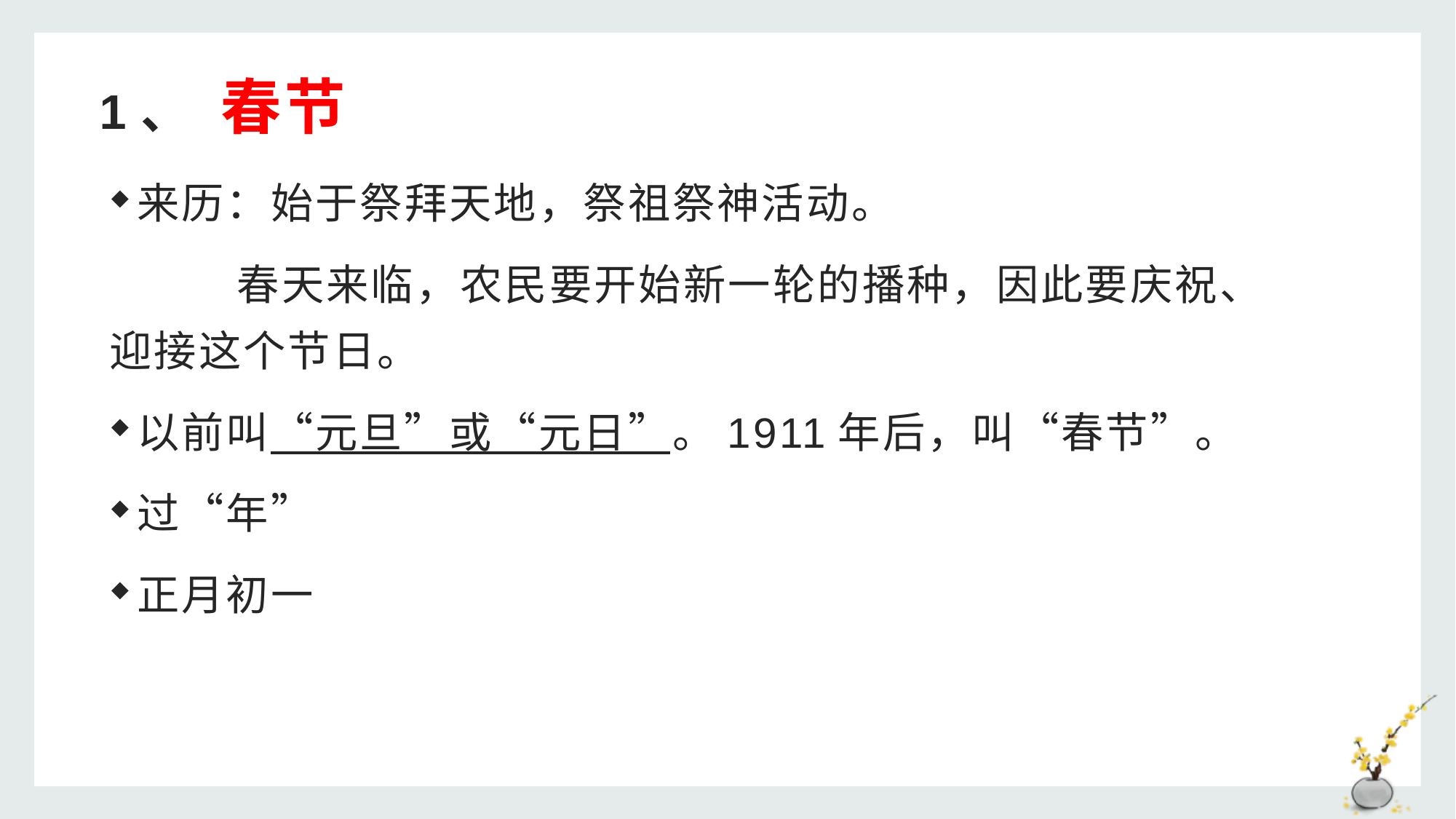

# 1、  春节
来历：始于祭拜天地，祭祖祭神活动。
          春天来临，农民要开始新一轮的播种，因此要庆祝、迎接这个节日。
以前叫“元旦”或“元日”。1911年后，叫“春节”。
过“年”
正月初一